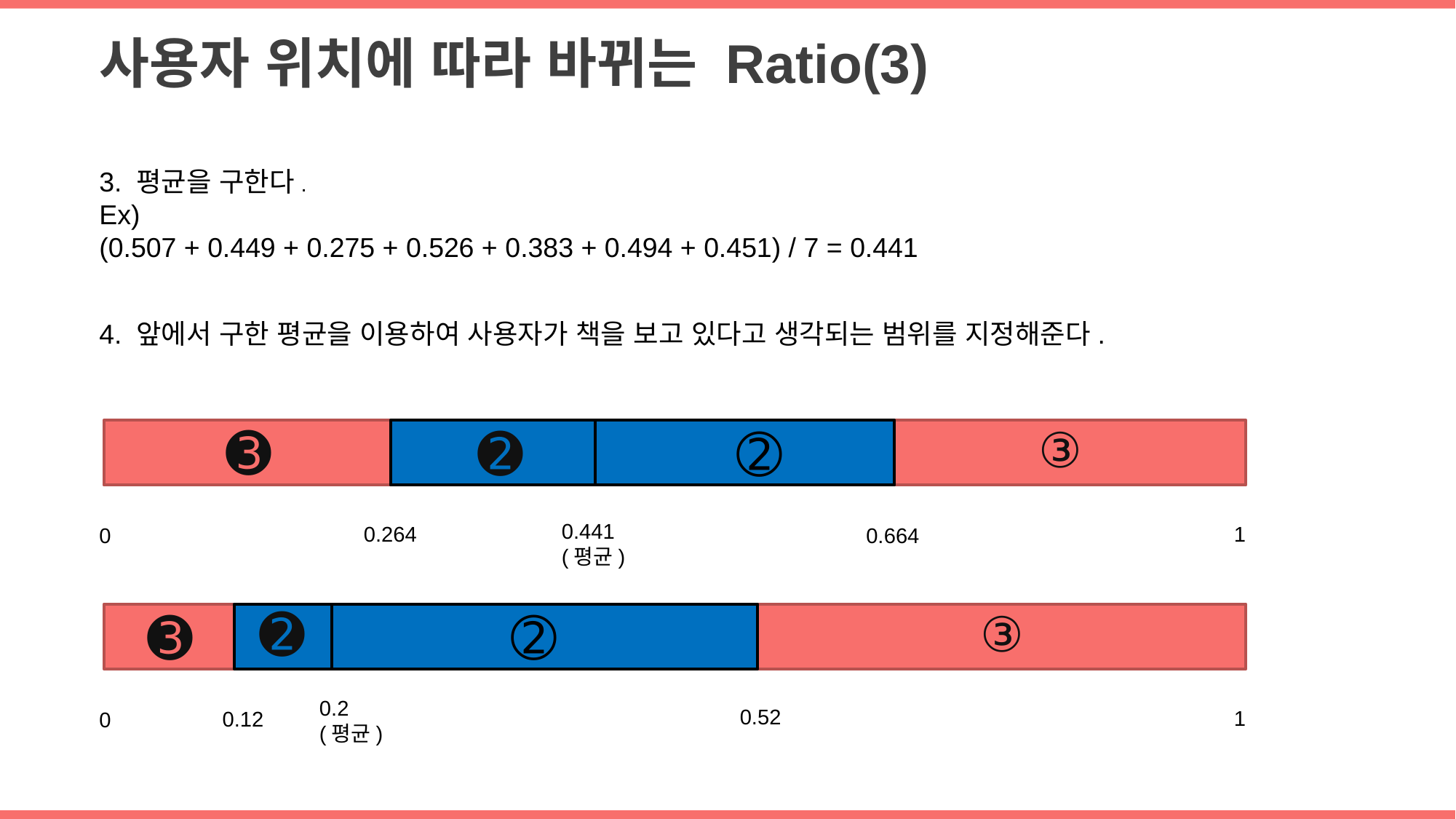

사용자 위치에 따라 바뀌는 Ratio(3)
3. 평균을 구한다.
Ex)
(0.507 + 0.449 + 0.275 + 0.526 + 0.383 + 0.494 + 0.451) / 7 = 0.441
4. 앞에서 구한 평균을 이용하여 사용자가 책을 보고 있다고 생각되는 범위를 지정해준다.
➌
➋
③
➁

0.441
(평균)
1
0.264
0.664
0
➋
➌
➁
③

0.2
(평균)
0.52
1
0.12
0